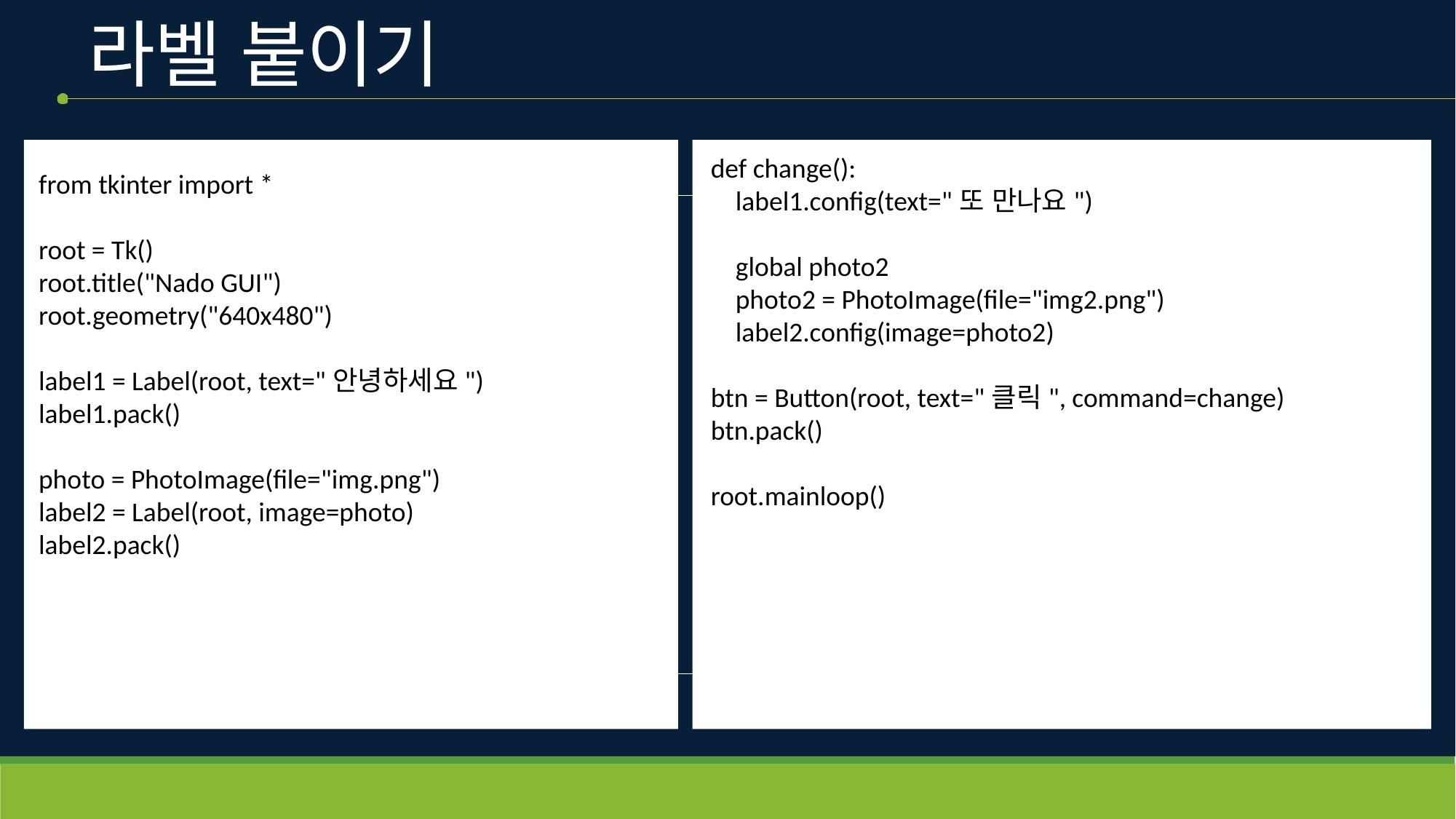

# 라벨 붙이기

def change():
    label1.config(text="또 만나요")
    global photo2
    photo2 = PhotoImage(file="img2.png")
    label2.config(image=photo2)
btn = Button(root, text="클릭", command=change)
btn.pack()
root.mainloop()
from tkinter import *
root = Tk()
root.title("Nado GUI")
root.geometry("640x480")
label1 = Label(root, text="안녕하세요")
label1.pack()
photo = PhotoImage(file="img.png")
label2 = Label(root, image=photo)
label2.pack()